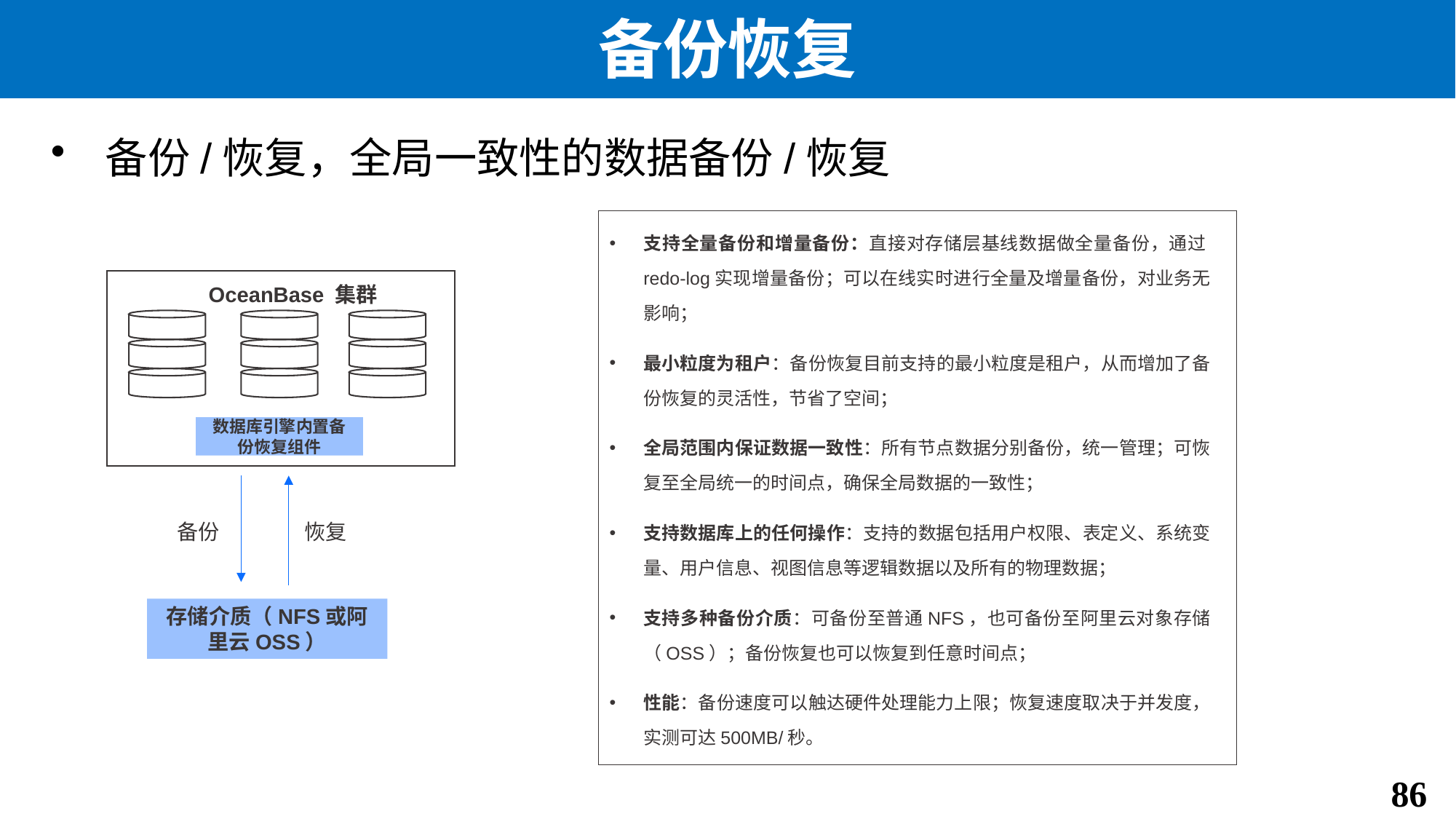

# 备份恢复
备份/恢复，全局一致性的数据备份/恢复
支持全量备份和增量备份：直接对存储层基线数据做全量备份，通过redo-log实现增量备份；可以在线实时进行全量及增量备份，对业务无影响；
最小粒度为租户：备份恢复目前支持的最小粒度是租户，从而增加了备份恢复的灵活性，节省了空间；
全局范围内保证数据一致性：所有节点数据分别备份，统一管理；可恢复至全局统一的时间点，确保全局数据的一致性；
支持数据库上的任何操作：支持的数据包括用户权限、表定义、系统变量、用户信息、视图信息等逻辑数据以及所有的物理数据；
支持多种备份介质：可备份至普通NFS，也可备份至阿里云对象存储（OSS）；备份恢复也可以恢复到任意时间点；
性能：备份速度可以触达硬件处理能力上限；恢复速度取决于并发度，实测可达500MB/秒。
OceanBase 集群

数据库引擎内置备份恢复组件
备份
恢复
存储介质（NFS或阿里云OSS）